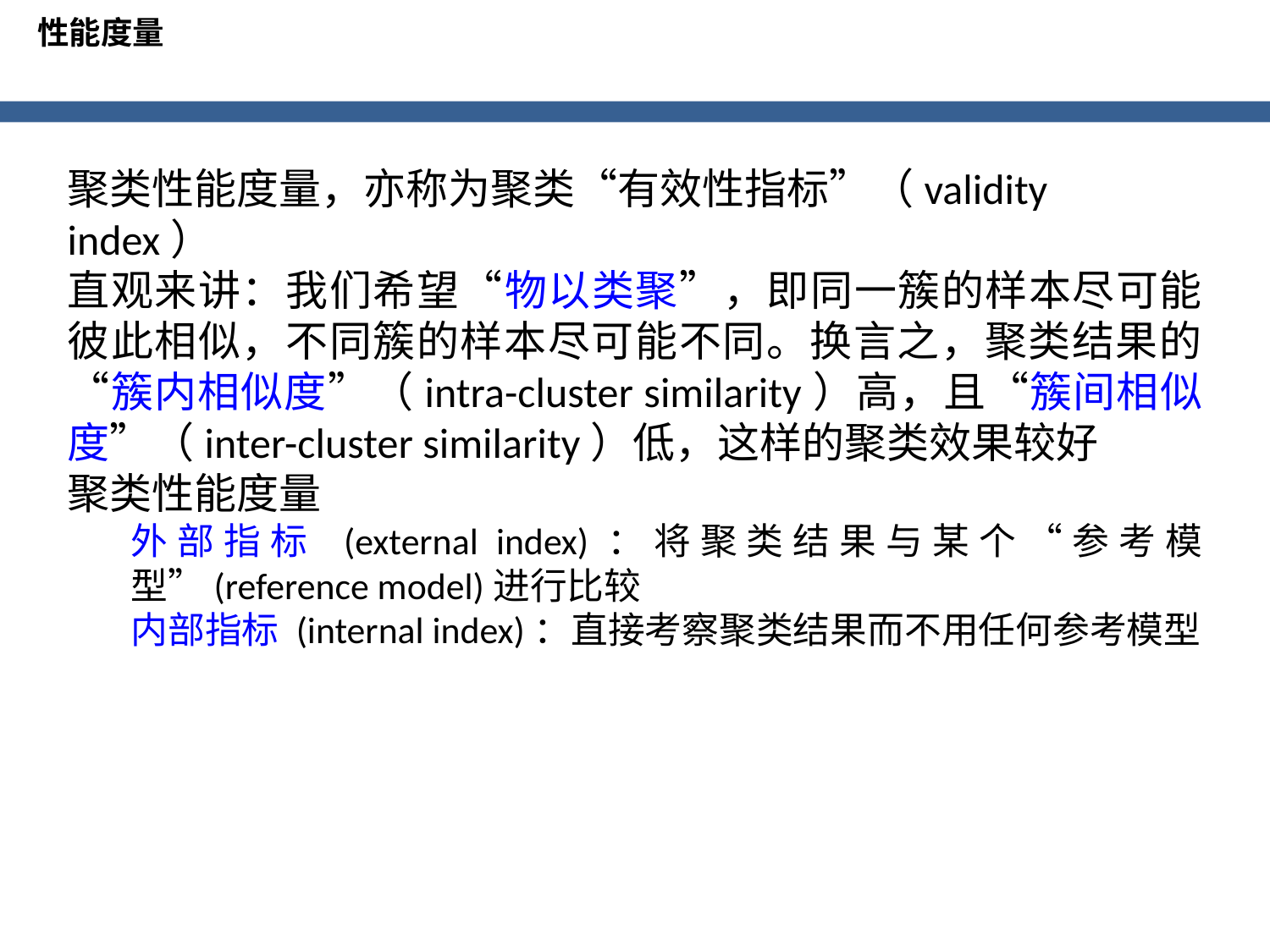

性能度量
聚类性能度量，亦称为聚类“有效性指标”（validity index）
直观来讲：我们希望“物以类聚”，即同一簇的样本尽可能彼此相似，不同簇的样本尽可能不同。换言之，聚类结果的“簇内相似度”（intra-cluster similarity）高，且“簇间相似度”（inter-cluster similarity）低，这样的聚类效果较好
聚类性能度量
外部指标 (external index)：将聚类结果与某个“参考模型”(reference model)进行比较
内部指标 (internal index)：直接考察聚类结果而不用任何参考模型